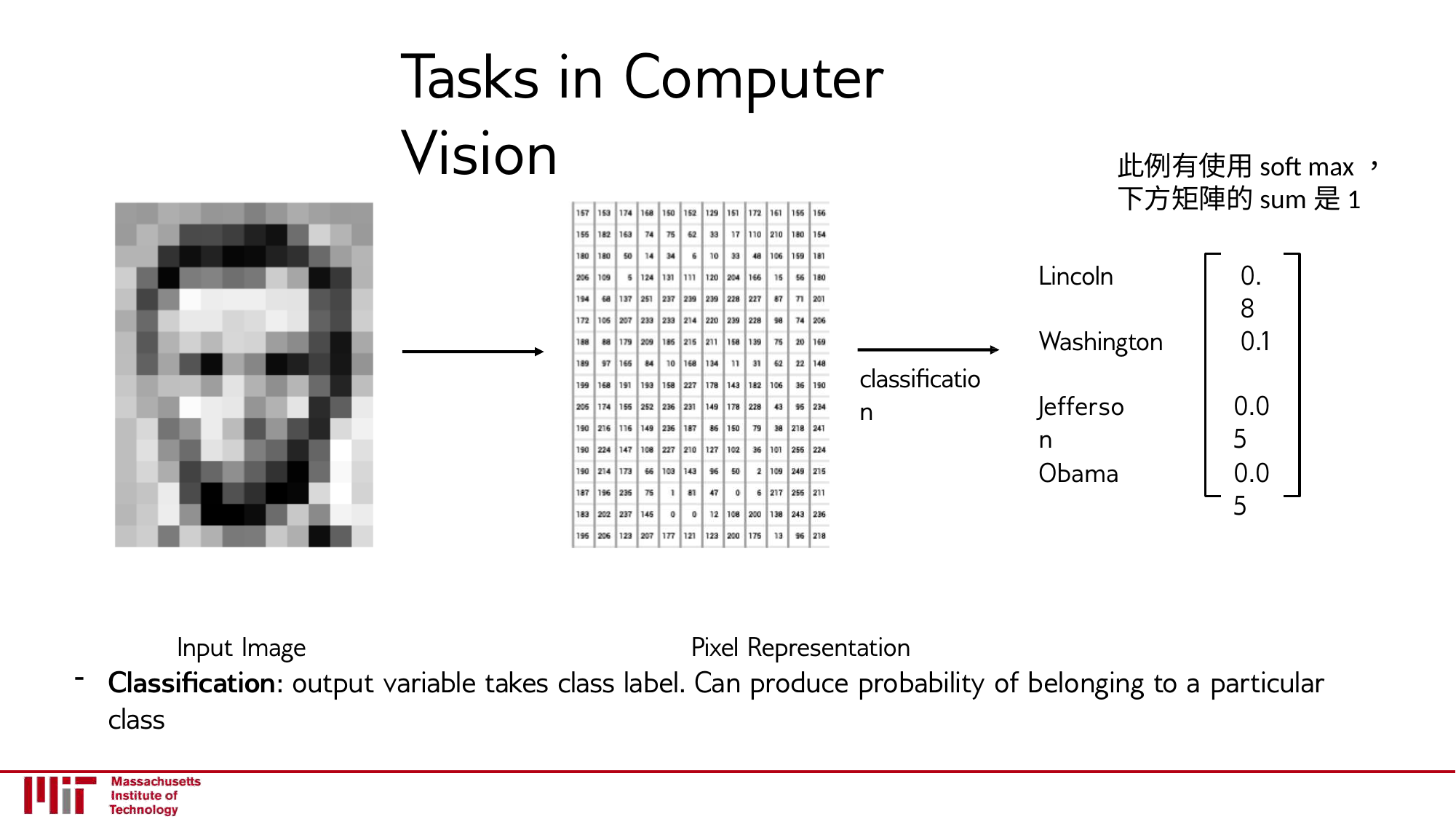

# Tasks in Computer Vision
此例有使用soft max，
下方矩陣的sum是1

Lincoln
0.8
Washington
0.1

classification
Jefferson
0.05
Obama
0.05
Input Image	Pixel Representation
Classification: output variable takes class label. Can produce probability of belonging to a particular class